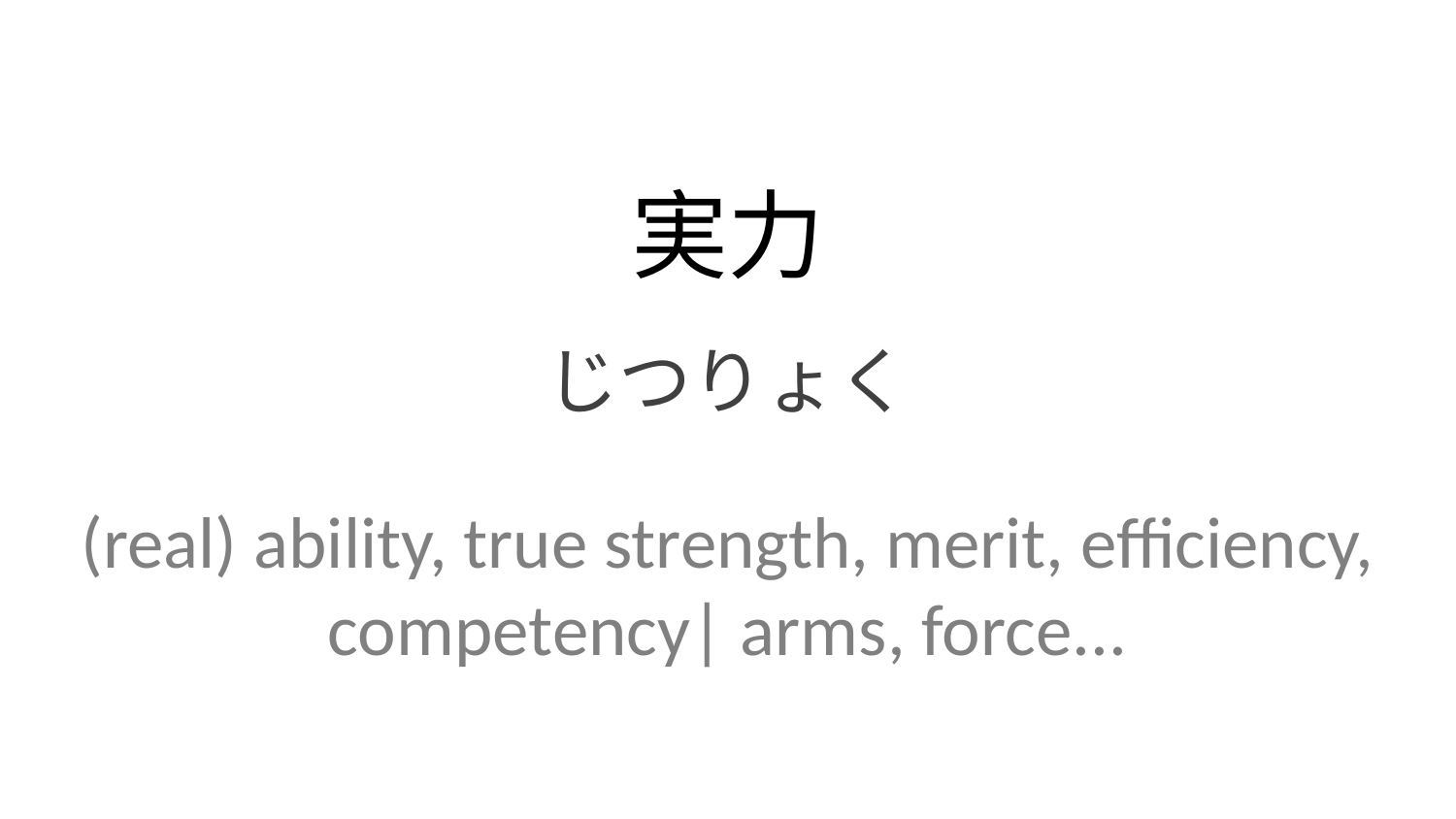

実力

じつりょく
(real) ability, true strength, merit, efficiency, competency| arms, force...